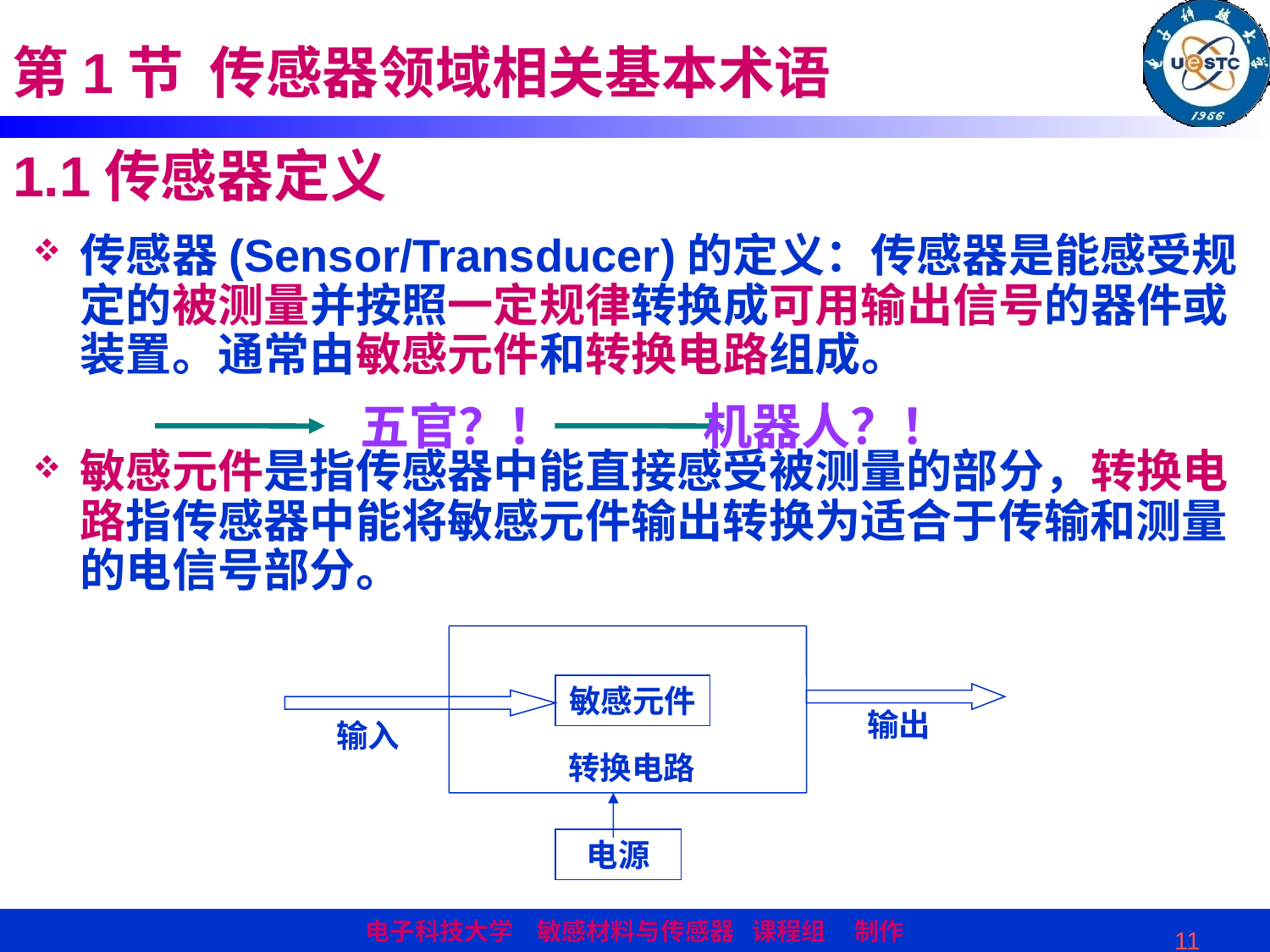

第1节  传感器领域相关基本术语
# 1.1传感器定义
传感器(Sensor/Transducer)的定义：传感器是能感受规定的被测量并按照一定规律转换成可用输出信号的器件或装置。通常由敏感元件和转换电路组成。

敏感元件是指传感器中能直接感受被测量的部分，转换电路指传感器中能将敏感元件输出转换为适合于传输和测量的电信号部分。
五官？！             机器人？！

敏感元件

输出
输入

电源

转换电路
11